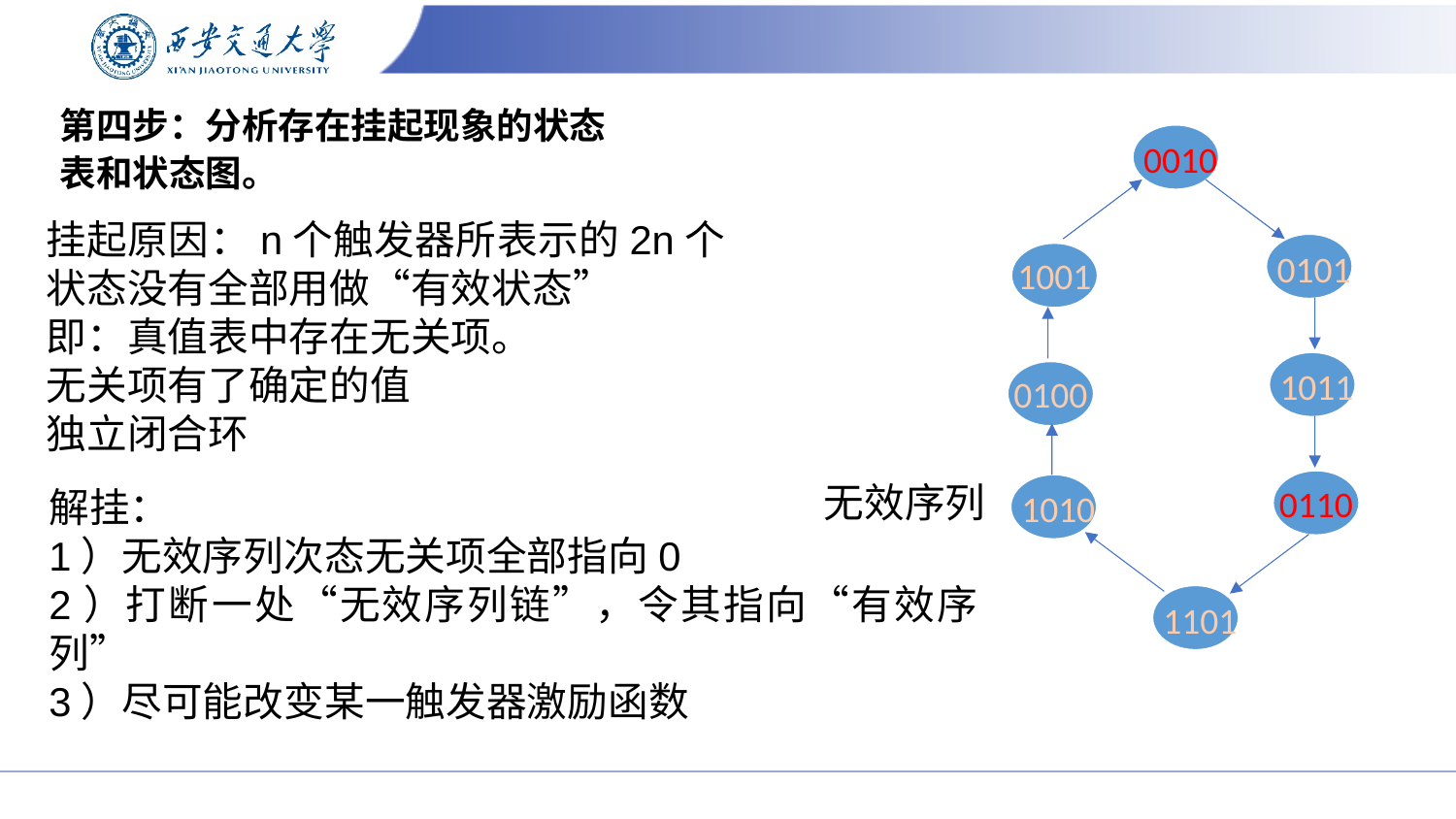

# 第四步：分析存在挂起现象的状态表和状态图。
 0010

 0101
1001

 1011
0100

无效序列
0110
 1010

 1101
挂起原因：n个触发器所表示的2n个状态没有全部用做“有效状态”
即：真值表中存在无关项。
无关项有了确定的值
独立闭合环
解挂：
1）无效序列次态无关项全部指向0
2）打断一处“无效序列链”，令其指向“有效序列”
3）尽可能改变某一触发器激励函数